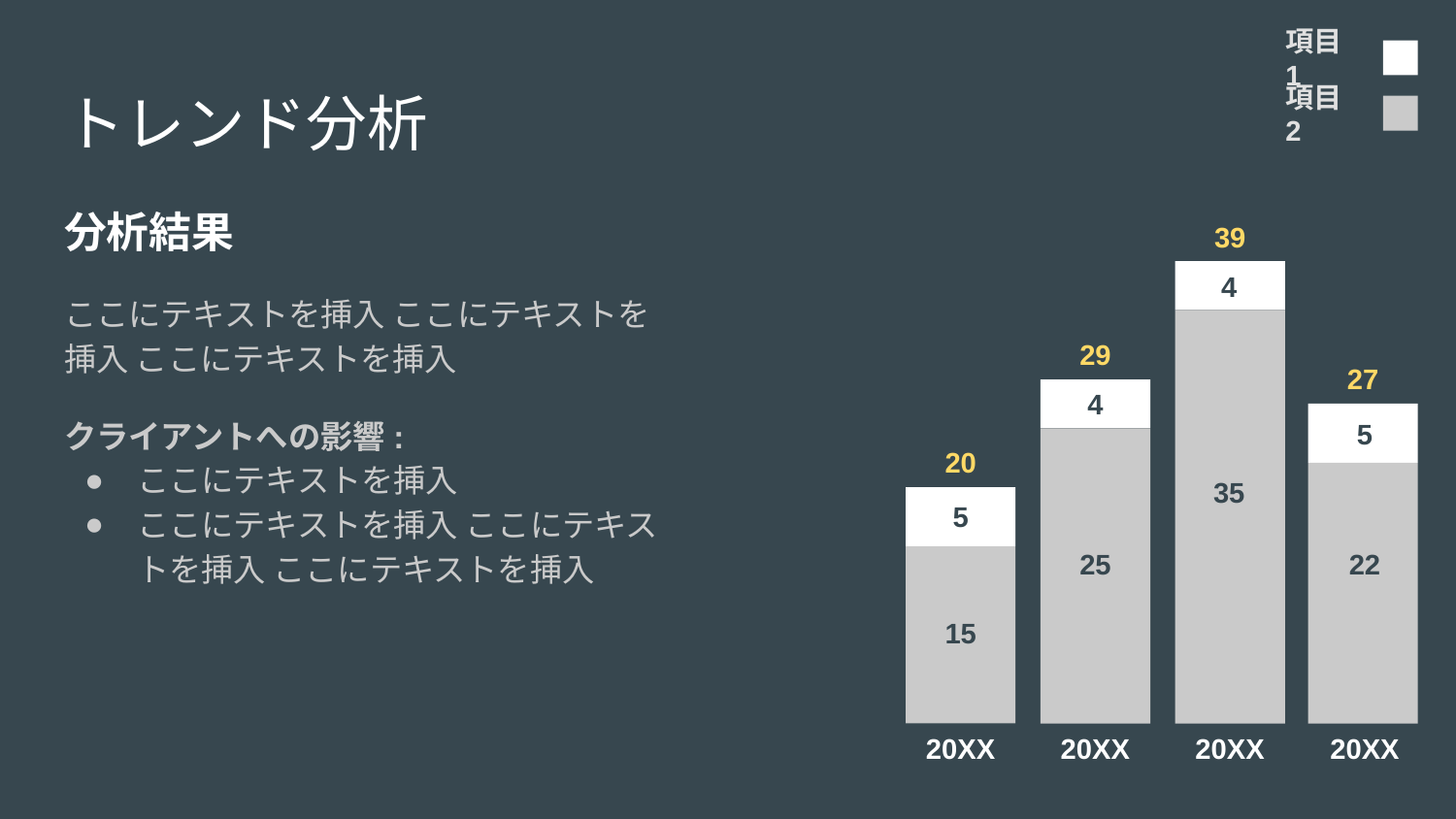

項目 1

トレンド分析
項目 2

分析結果
ここにテキストを挿入 ここにテキストを挿入 ここにテキストを挿入
クライアントへの影響:
ここにテキストを挿入
ここにテキストを挿入 ここにテキストを挿入 ここにテキストを挿入
39
4

29
27
4

5

20

35

5
22
25

15
20XX
20XX
20XX
20XX